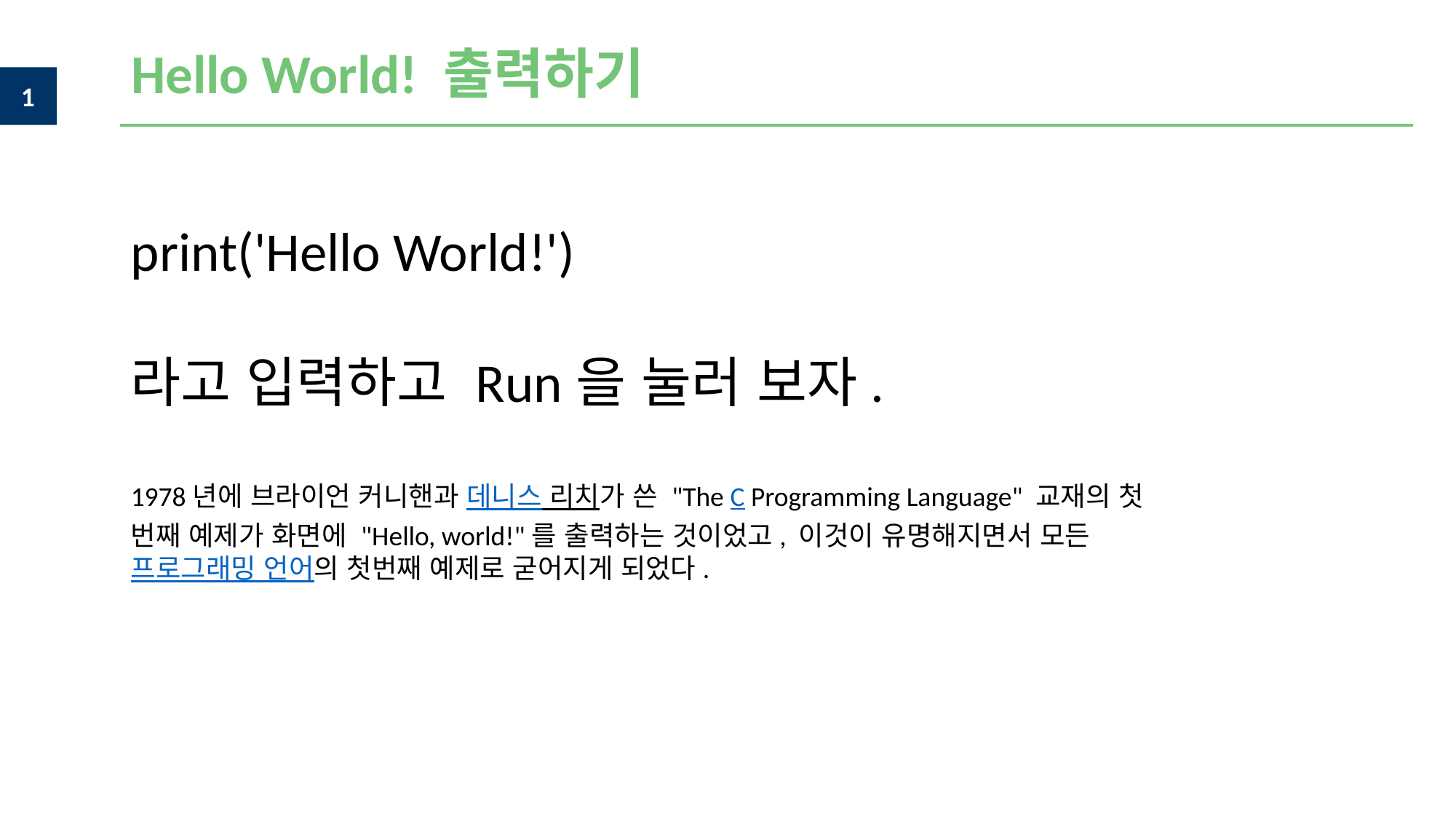

Hello World! 출력하기
print('Hello World!')

라고 입력하고 Run을 눌러 보자.

1978년에 브라이언 커니핸과 데니스 리치가 쓴 "The C Programming Language" 교재의 첫 번째 예제가 화면에 "Hello, world!"를 출력하는 것이었고, 이것이 유명해지면서 모든 프로그래밍 언어의 첫번째 예제로 굳어지게 되었다.